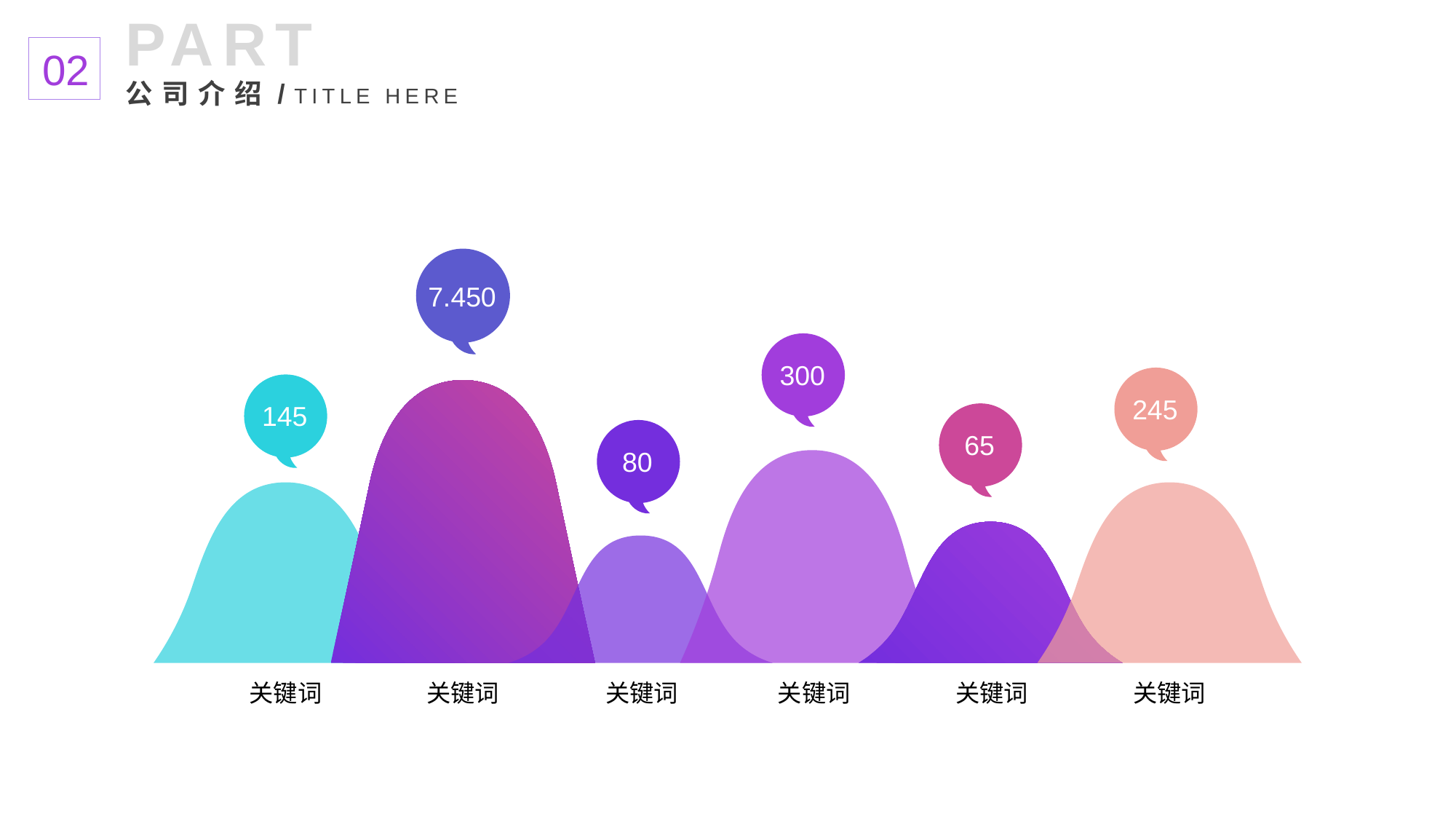

PART
公司介绍/TITLE HERE
02

7.450

300

245
145

65
80

关键词
关键词
关键词
关键词
关键词
关键词